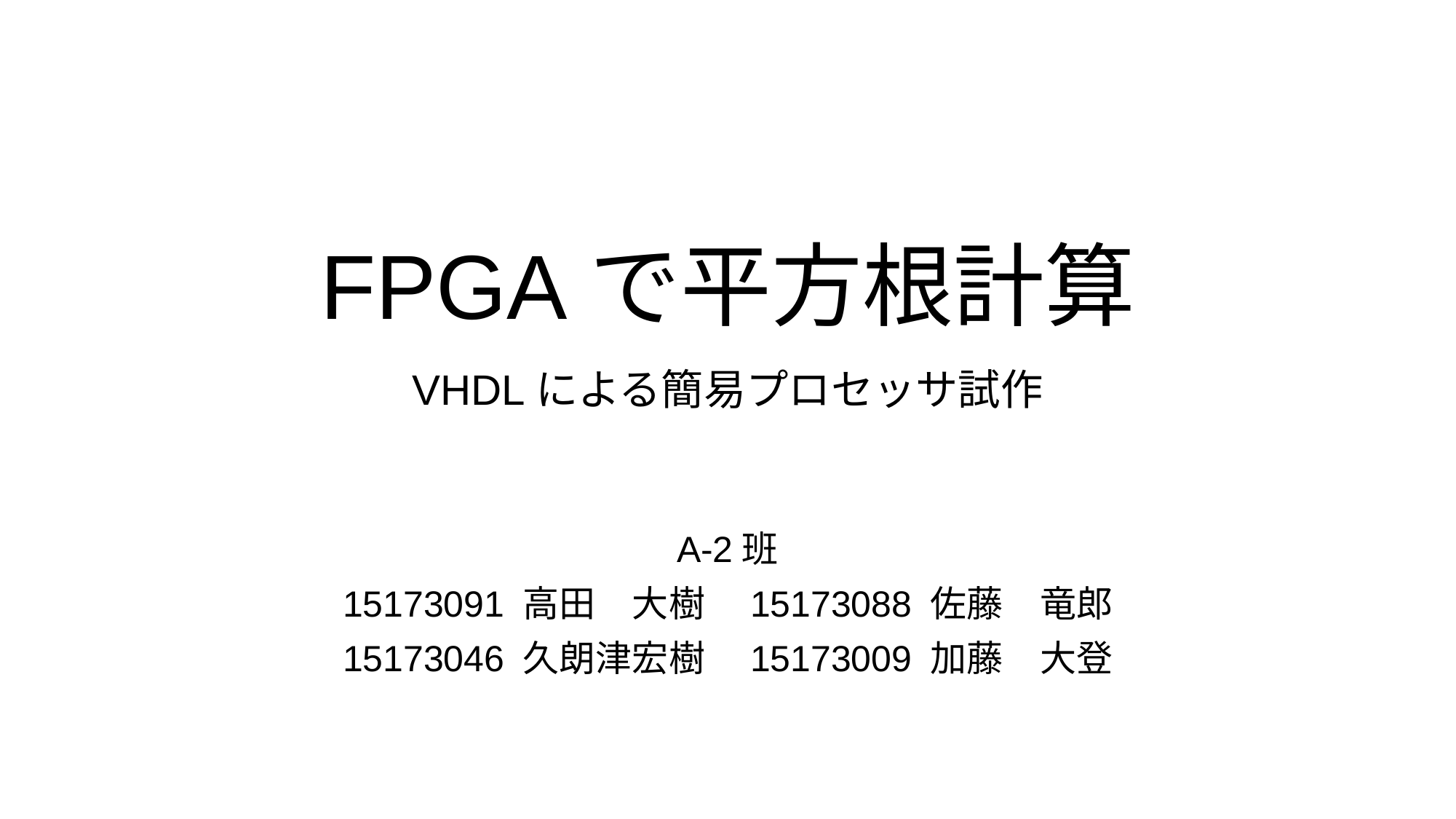

# FPGAで平方根計算 VHDLによる簡易プロセッサ試作
A-2班
15173091 高田　大樹　15173088 佐藤　竜郎
15173046 久朗津宏樹　15173009 加藤　大登